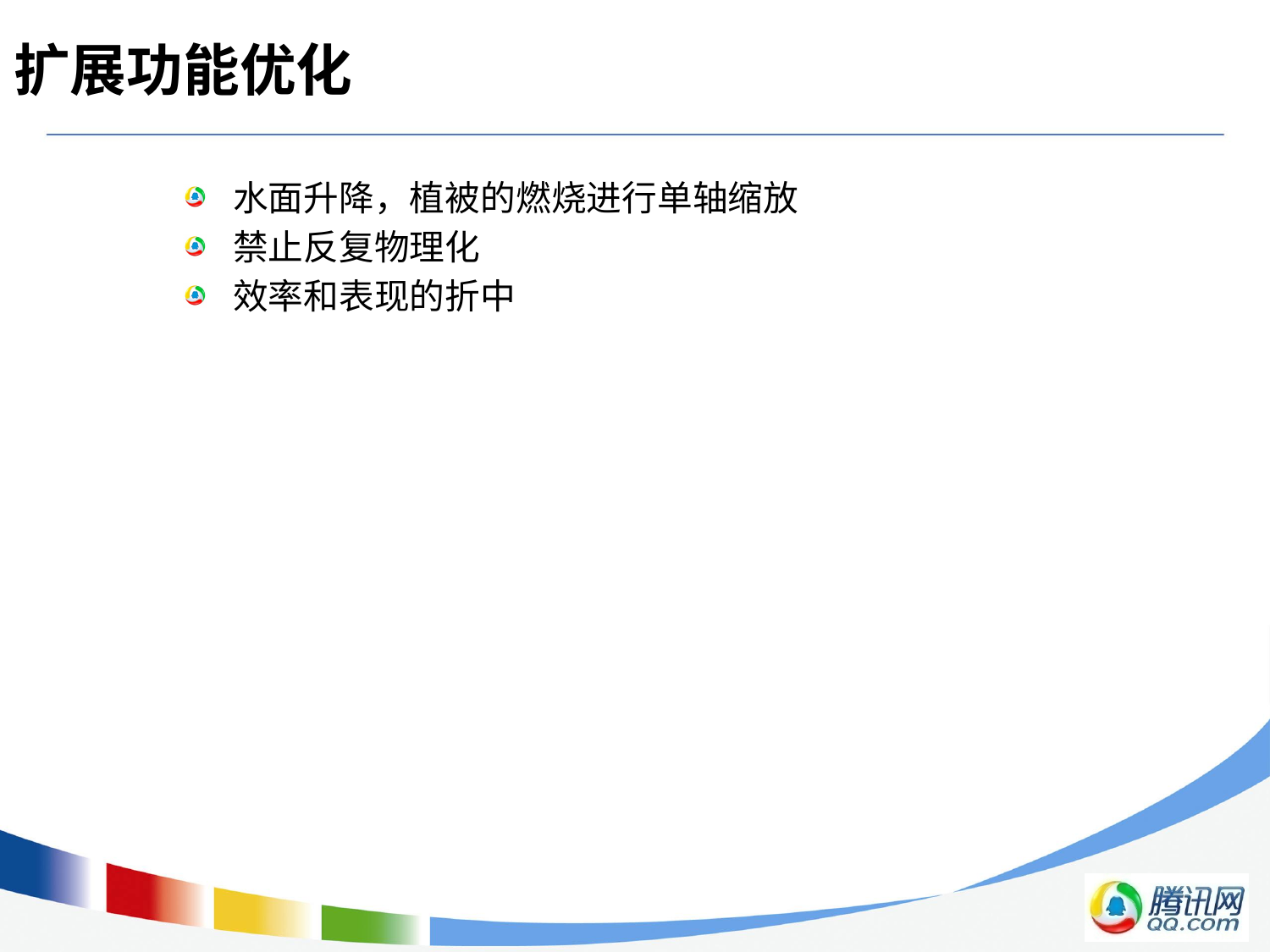

# 扩展功能优化
水面升降，植被的燃烧进行单轴缩放
禁止反复物理化
效率和表现的折中